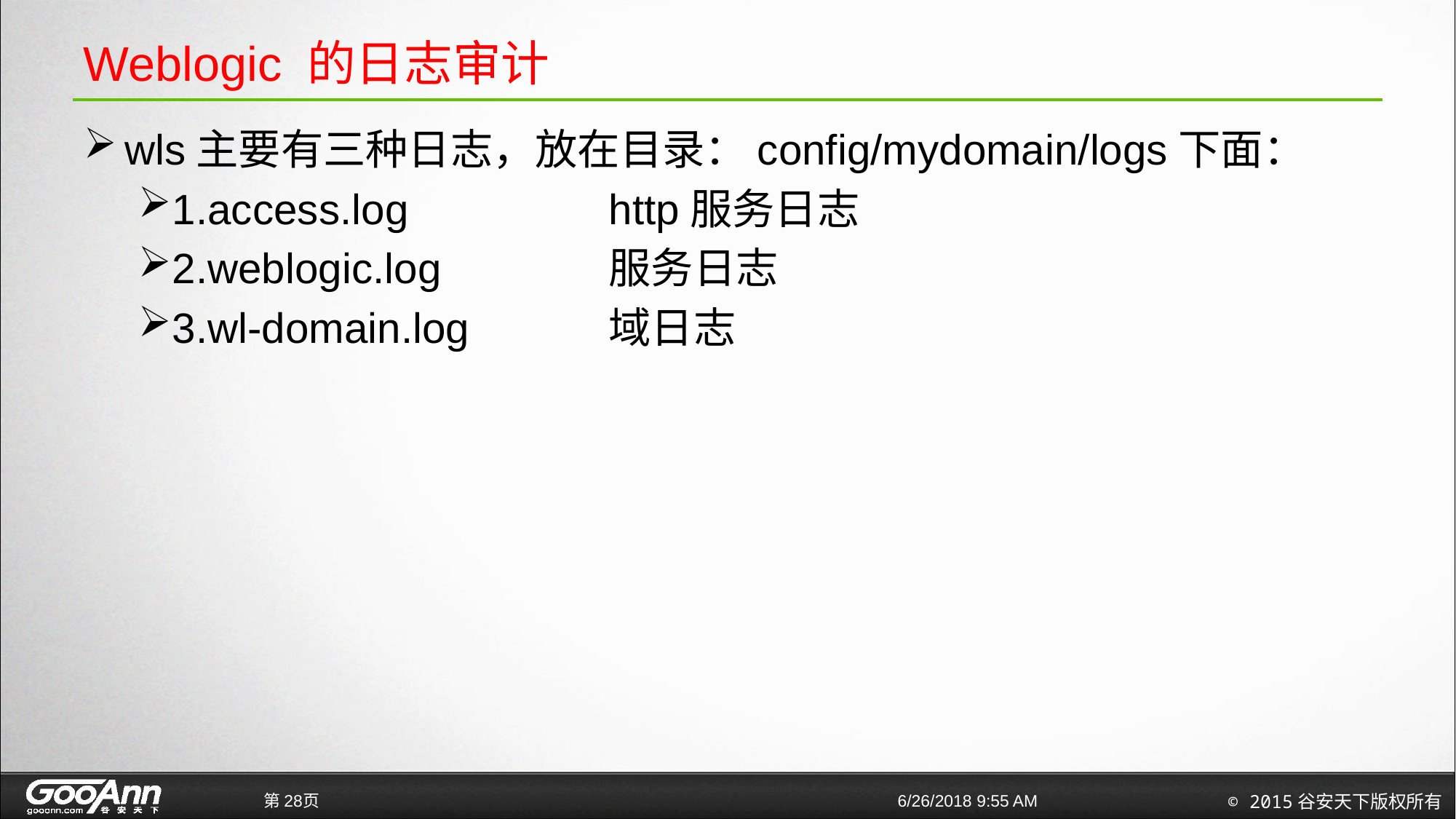

# Weblogic 的日志审计
wls主要有三种日志，放在目录：config/mydomain/logs下面：
1.access.log 		http服务日志
2.weblogic.log 		服务日志
3.wl-domain.log 		域日志